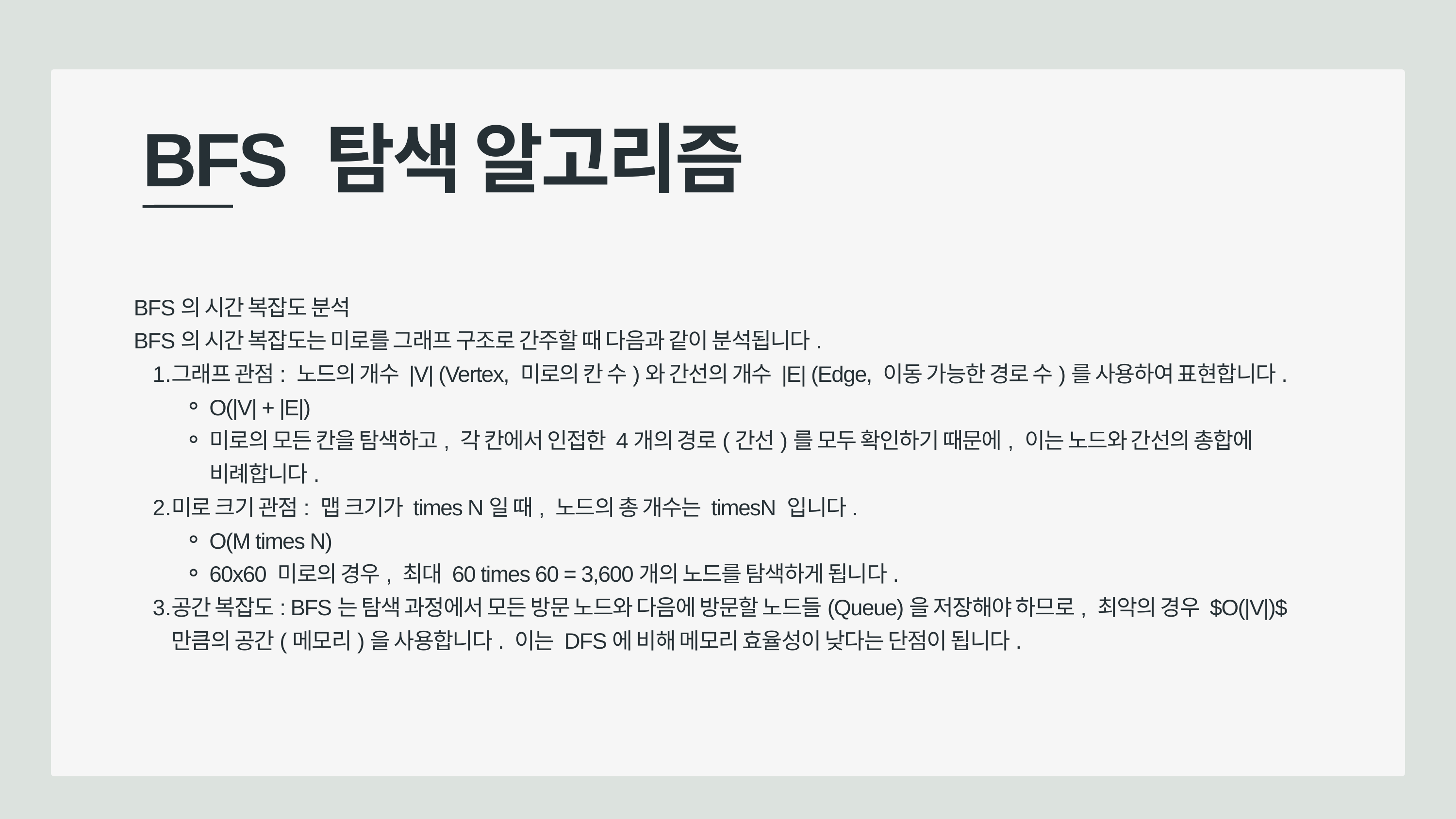

BFS 탐색 알고리즘

BFS의 시간 복잡도 분석
BFS의 시간 복잡도는 미로를 그래프 구조로 간주할 때 다음과 같이 분석됩니다.
그래프 관점: 노드의 개수 |V| (Vertex, 미로의 칸 수)와 간선의 개수 |E| (Edge, 이동 가능한 경로 수)를 사용하여 표현합니다.
O(|V| + |E|)
미로의 모든 칸을 탐색하고, 각 칸에서 인접한 4개의 경로(간선)를 모두 확인하기 때문에, 이는 노드와 간선의 총합에 비례합니다.
미로 크기 관점: 맵 크기가 times N일 때, 노드의 총 개수는 timesN 입니다.
O(M times N)
60x60 미로의 경우, 최대 60 times 60 = 3,600개의 노드를 탐색하게 됩니다.
공간 복잡도: BFS는 탐색 과정에서 모든 방문 노드와 다음에 방문할 노드들(Queue)을 저장해야 하므로, 최악의 경우 $O(|V|)$ 만큼의 공간(메모리)을 사용합니다. 이는 DFS에 비해 메모리 효율성이 낮다는 단점이 됩니다.